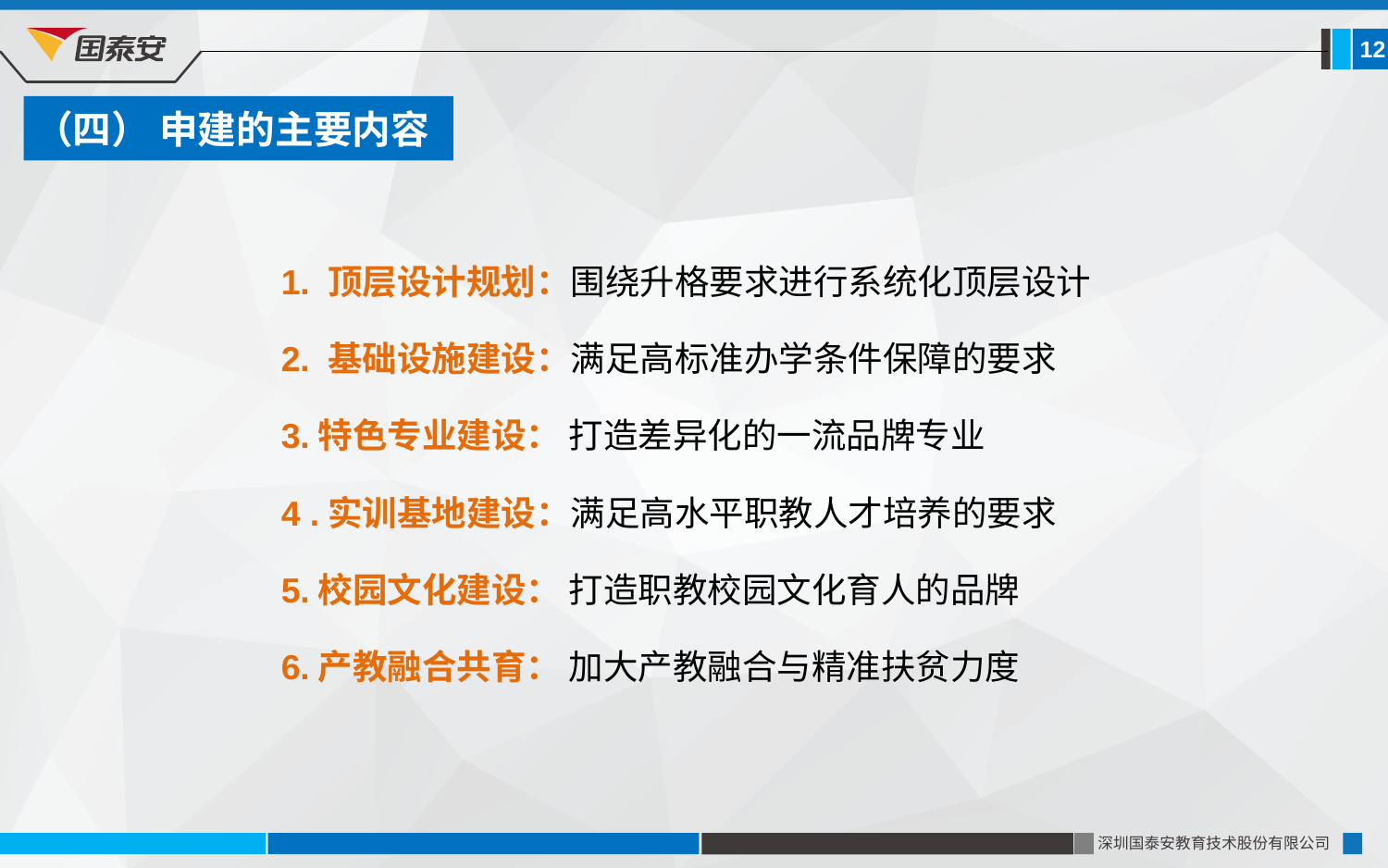

12
（四） 申建的主要内容
1. 顶层设计规划：围绕升格要求进行系统化顶层设计
2. 基础设施建设：满足高标准办学条件保障的要求
3.特色专业建设： 打造差异化的一流品牌专业
4 .实训基地建设：满足高水平职教人才培养的要求
5.校园文化建设： 打造职教校园文化育人的品牌
6.产教融合共育： 加大产教融合与精准扶贫力度